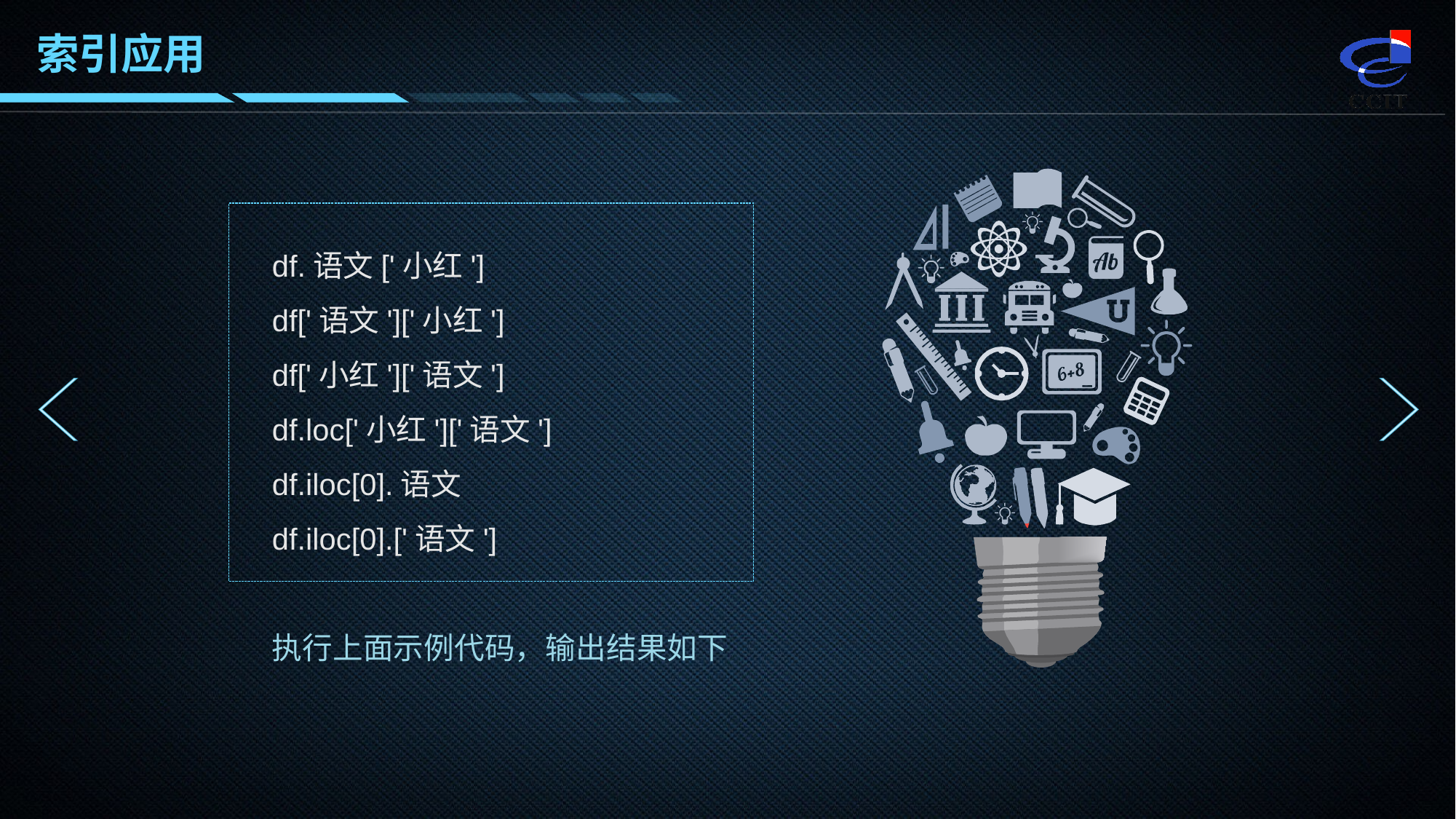

索引应用

df.语文['小红']
df['语文']['小红']
df['小红']['语文']
df.loc['小红']['语文']
df.iloc[0].语文
df.iloc[0].['语文']

执行上面示例代码，输出结果如下